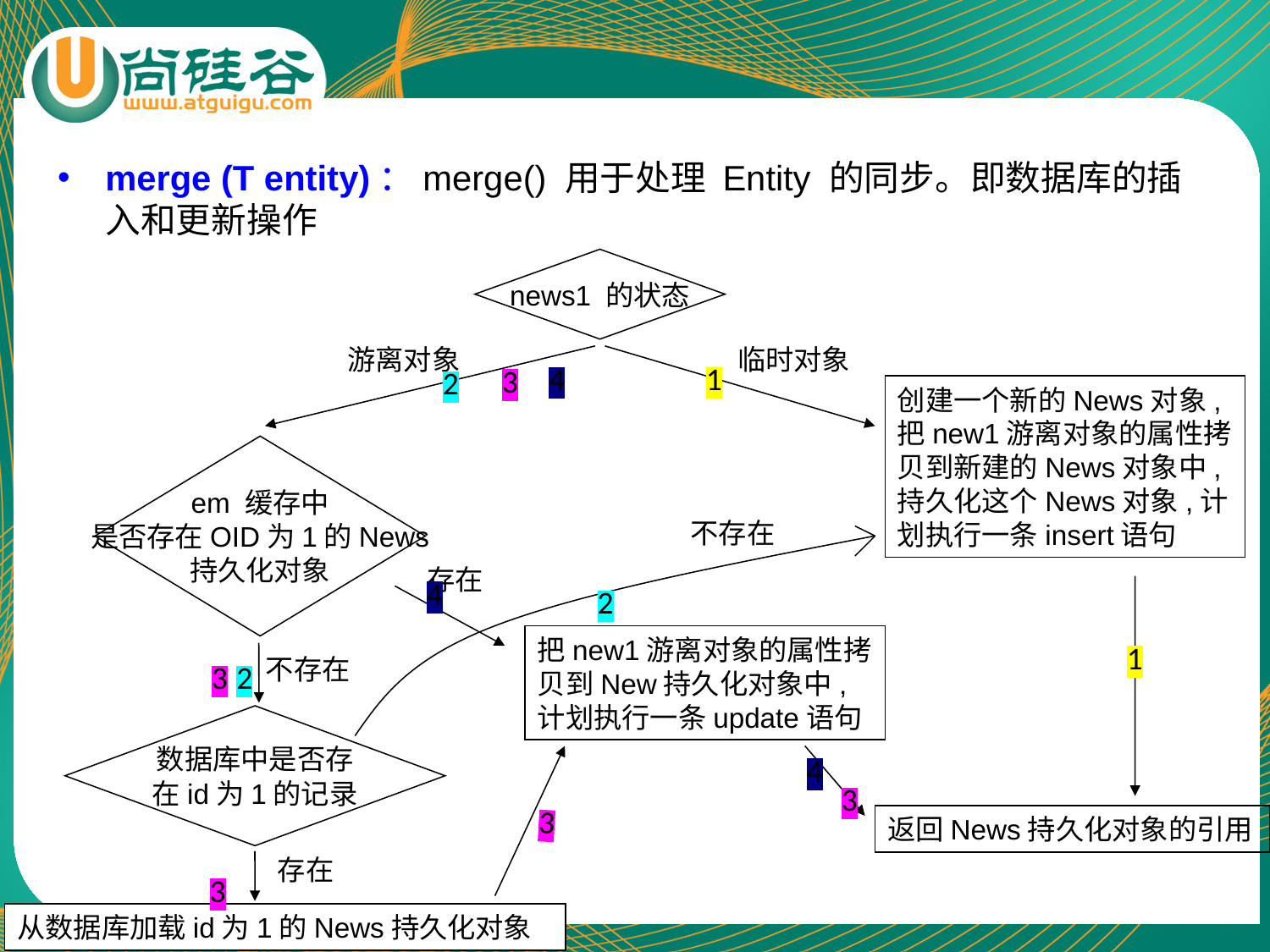

merge (T entity)：merge() 用于处理 Entity 的同步。即数据库的插入和更新操作
news1 的状态
游离对象
临时对象

4
1
3
2
创建一个新的News对象,把new1游离对象的属性拷贝到新建的News对象中,持久化这个News对象,计划执行一条insert语句
em 缓存中
是否存在OID为1的News
持久化对象
不存在

存在
4
2

把new1游离对象的属性拷贝到New持久化对象中,计划执行一条update语句
1

不存在
3
2
数据库中是否存
在id为1的记录
4

3
3
返回News持久化对象的引用
存在

3
从数据库加载id为1的News持久化对象